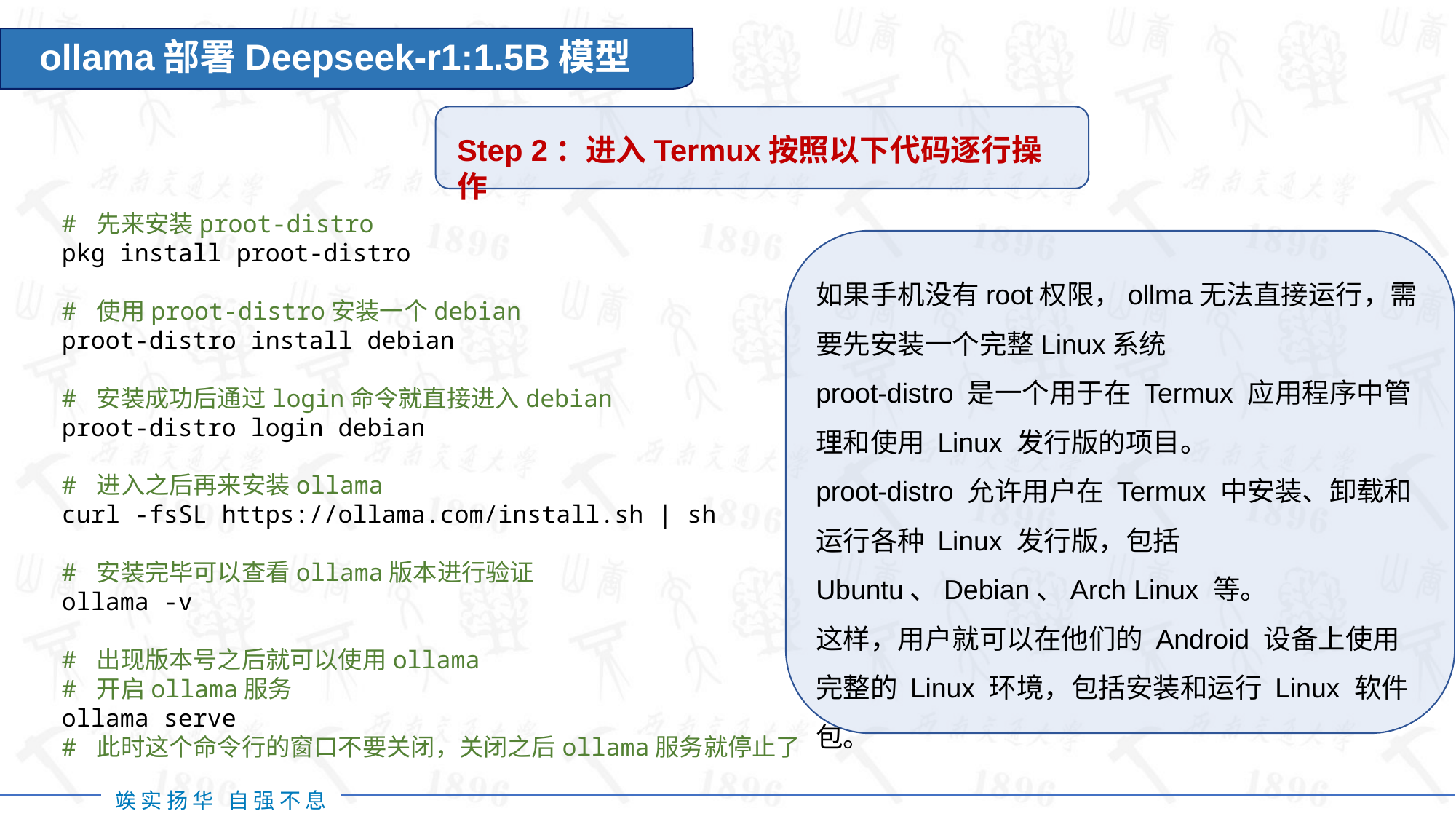

ollama部署Deepseek-r1:1.5B模型

Step 2：进入Termux按照以下代码逐行操作
# 先来安装proot-distro
pkg install proot-distro

# 使用proot-distro安装一个debian
proot-distro install debian

# 安装成功后通过login命令就直接进入debian
proot-distro login debian

# 进入之后再来安装ollama
curl -fsSL https://ollama.com/install.sh | sh

# 安装完毕可以查看ollama版本进行验证
ollama -v

# 出现版本号之后就可以使用ollama
# 开启ollama服务
ollama serve
# 此时这个命令行的窗口不要关闭，关闭之后ollama服务就停止了

如果手机没有root权限，ollma无法直接运行，需要先安装一个完整Linux系统
proot-distro 是一个用于在 Termux 应用程序中管理和使用 Linux 发行版的项目。
proot-distro 允许用户在 Termux 中安装、卸载和运行各种 Linux 发行版，包括 Ubuntu、Debian、Arch Linux 等。
这样，用户就可以在他们的 Android 设备上使用完整的 Linux 环境，包括安装和运行 Linux 软件包。